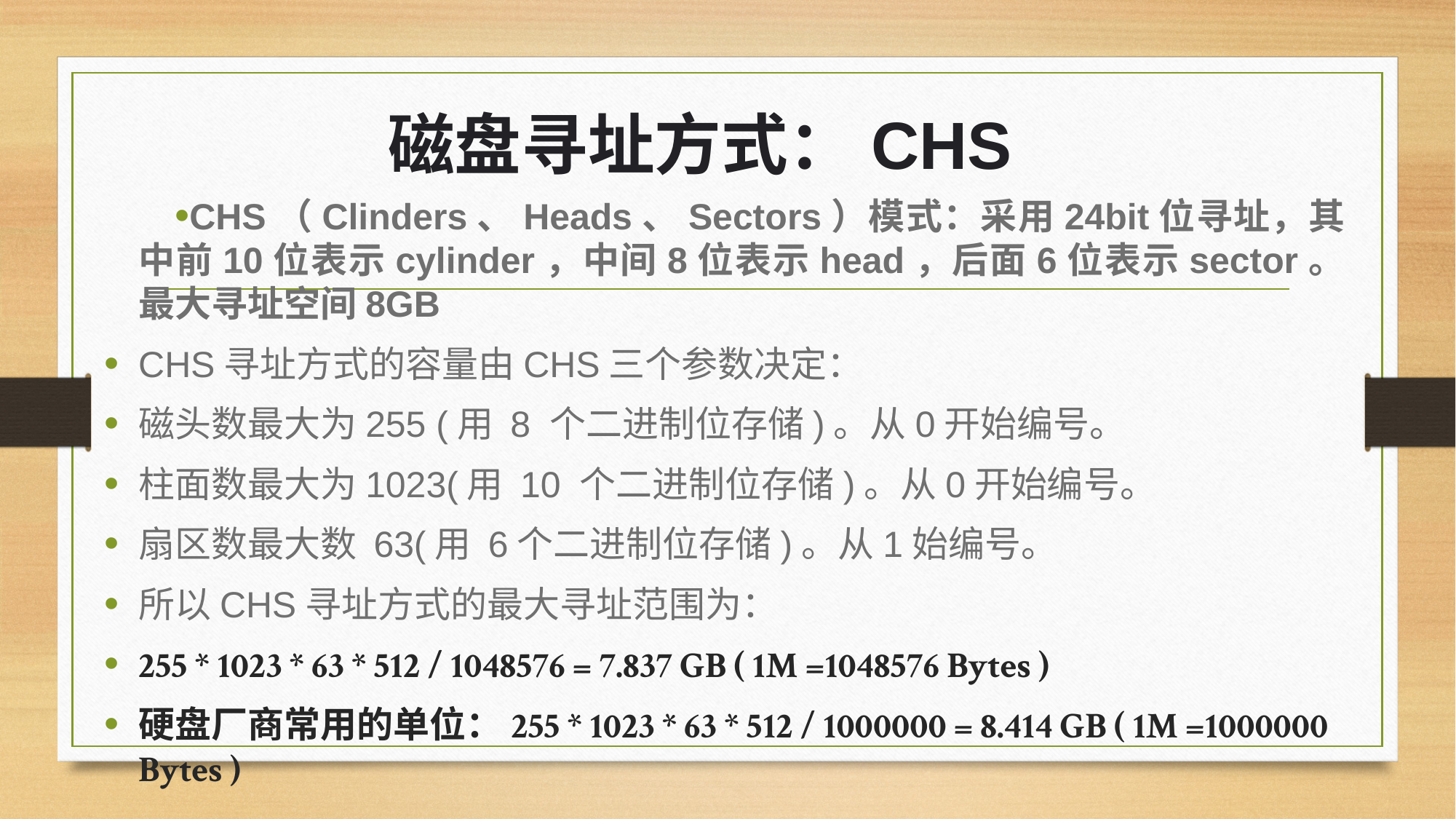

# 磁盘寻址方式：CHS
CHS（Clinders、Heads、Sectors）模式：采用24bit位寻址，其中前10位表示cylinder，中间8位表示head，后面6位表示sector。最大寻址空间8GB
CHS寻址方式的容量由CHS三个参数决定：
磁头数最大为255 (用 8 个二进制位存储)。从0开始编号。
柱面数最大为1023(用 10 个二进制位存储)。从0开始编号。
扇区数最大数 63(用 6个二进制位存储)。从1始编号。
所以CHS寻址方式的最大寻址范围为：
255 * 1023 * 63 * 512 / 1048576 = 7.837 GB ( 1M =1048576 Bytes )
硬盘厂商常用的单位：255 * 1023 * 63 * 512 / 1000000 = 8.414 GB ( 1M =1000000 Bytes )